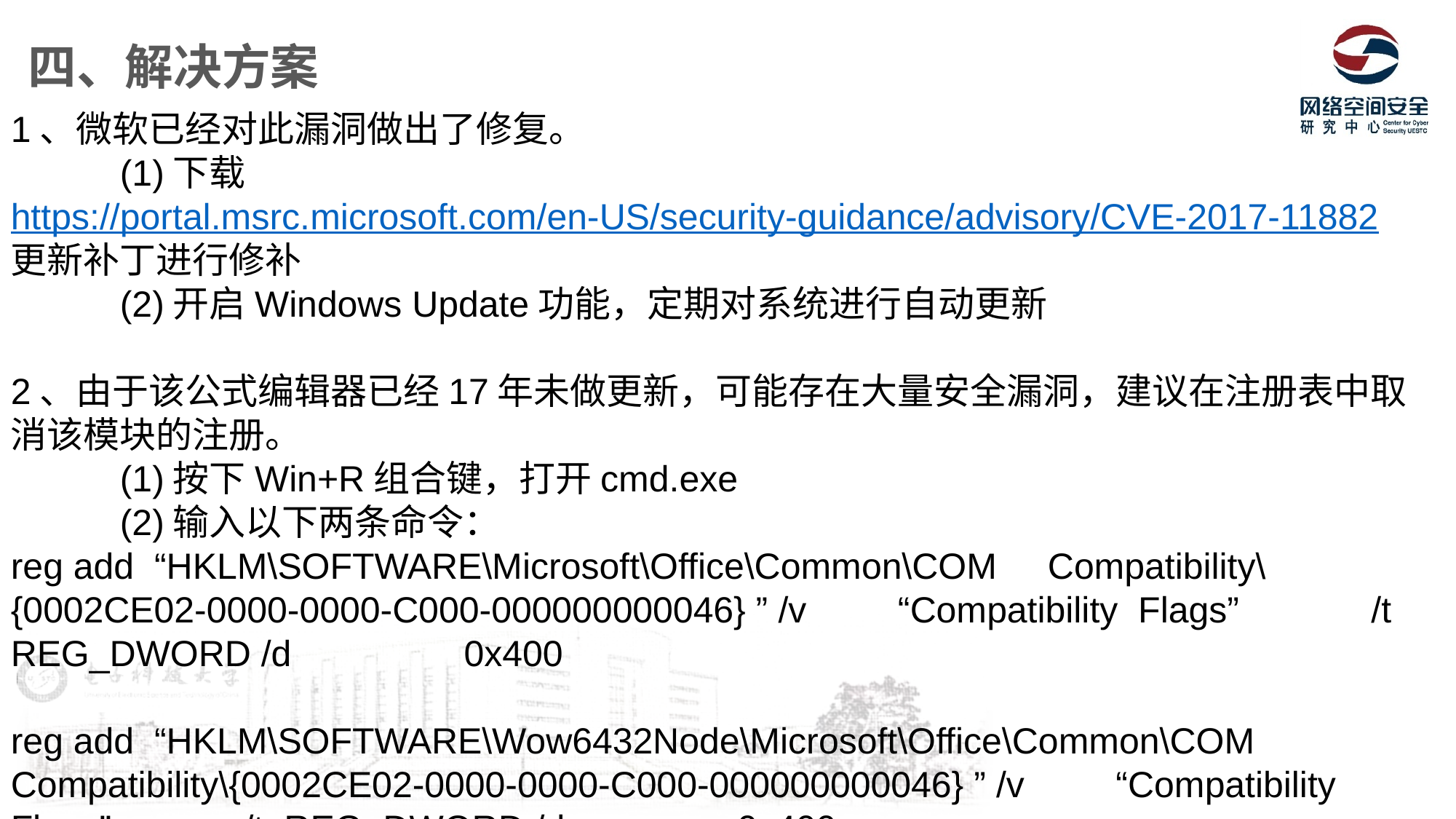

四、解决方案
1、微软已经对此漏洞做出了修复。
	(1)下载https://portal.msrc.microsoft.com/en-US/security-guidance/advisory/CVE-2017-11882  更新补丁进行修补
	(2)开启Windows Update功能，定期对系统进行自动更新

2、由于该公式编辑器已经17年未做更新，可能存在大量安全漏洞，建议在注册表中取消该模块的注册。
	(1)按下Win+R组合键，打开cmd.exe
	(2)输入以下两条命令：
reg add  “HKLM\SOFTWARE\Microsoft\Office\Common\COM     Compatibility\{0002CE02-0000-0000-C000-000000000046} ” /v         “Compatibility  Flags”             /t  REG_DWORD /d                 0x400

reg add  “HKLM\SOFTWARE\Wow6432Node\Microsoft\Office\Common\COM     Compatibility\{0002CE02-0000-0000-C000-000000000046} ” /v         “Compatibility  Flags”             /t  REG_DWORD /d                 0x400